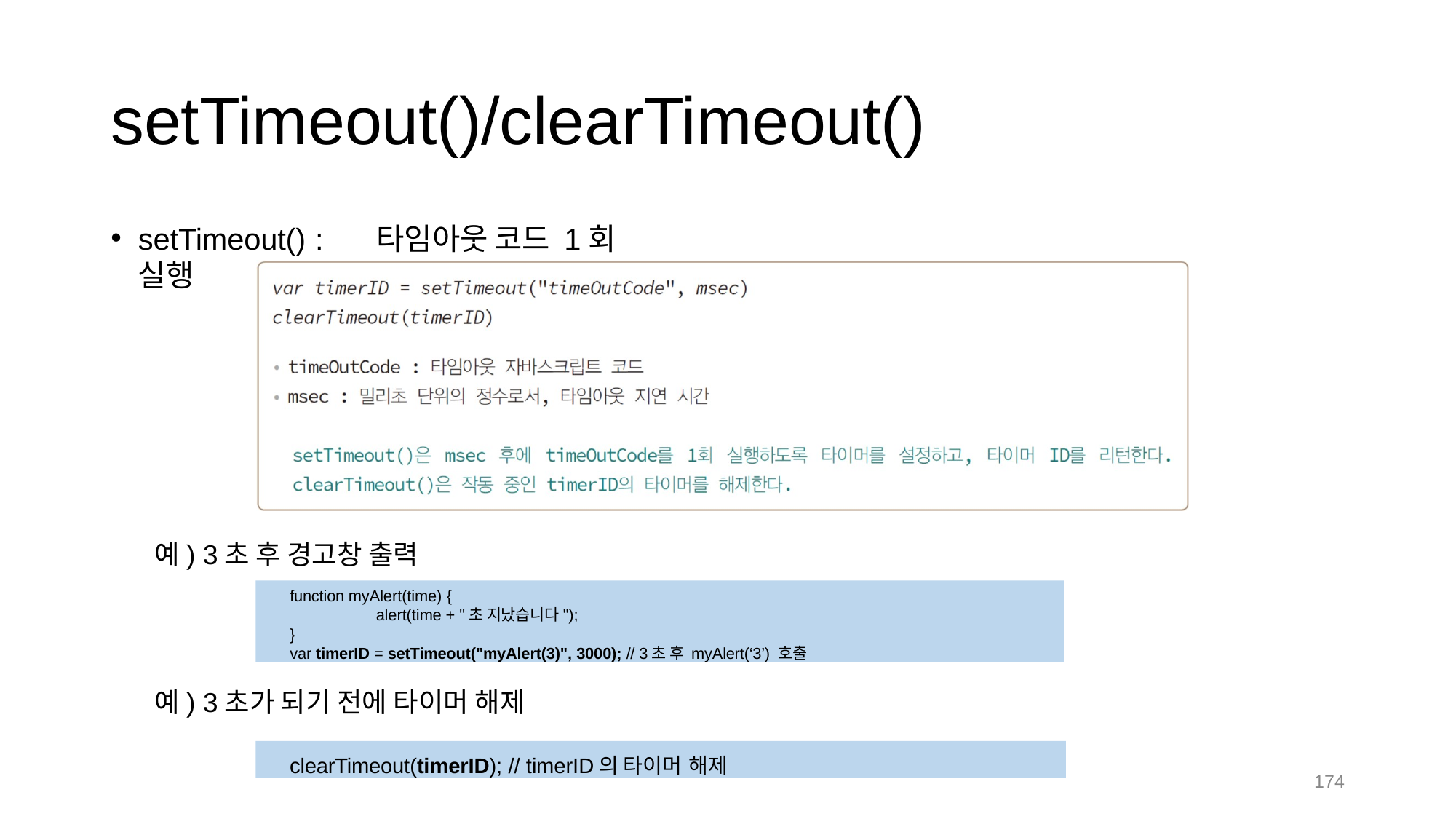

# setTimeout()/clearTimeout()
setTimeout() :	타임아웃 코드 1회 실행

예) 3초 후 경고창 출력
function myAlert(time) {
alert(time + "초 지났습니다");
}
var timerID = setTimeout("myAlert(3)", 3000); // 3초 후 myAlert(‘3’) 호출
예) 3초가 되기 전에 타이머 해제
clearTimeout(timerID); // timerID의 타이머 해제
174